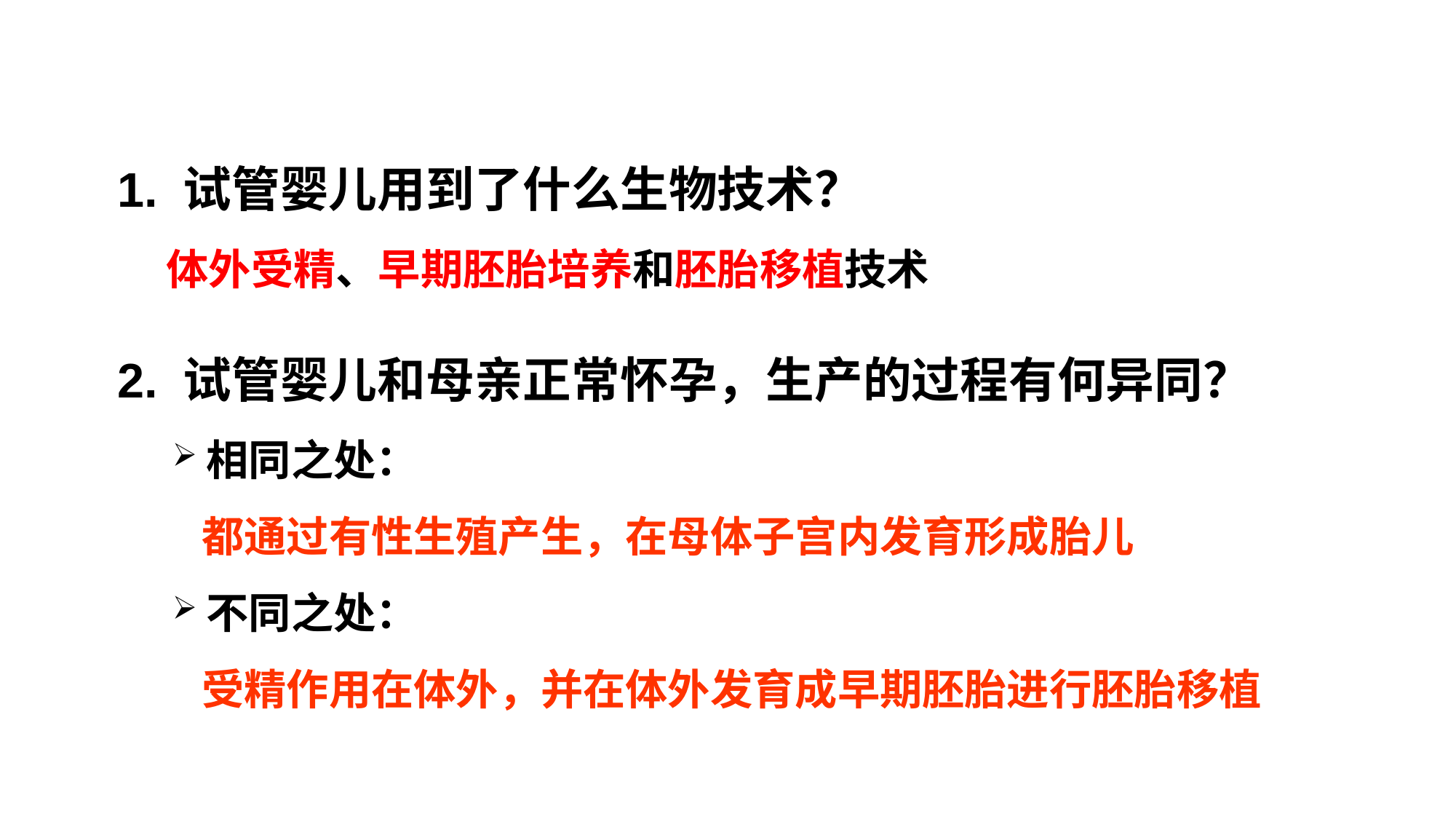

1. 试管婴儿用到了什么生物技术？
    体外受精、早期胚胎培养和胚胎移植技术
2. 试管婴儿和母亲正常怀孕，生产的过程有何异同？
相同之处：
  都通过有性生殖产生，在母体子宫内发育形成胎儿
不同之处：
  受精作用在体外，并在体外发育成早期胚胎进行胚胎移植